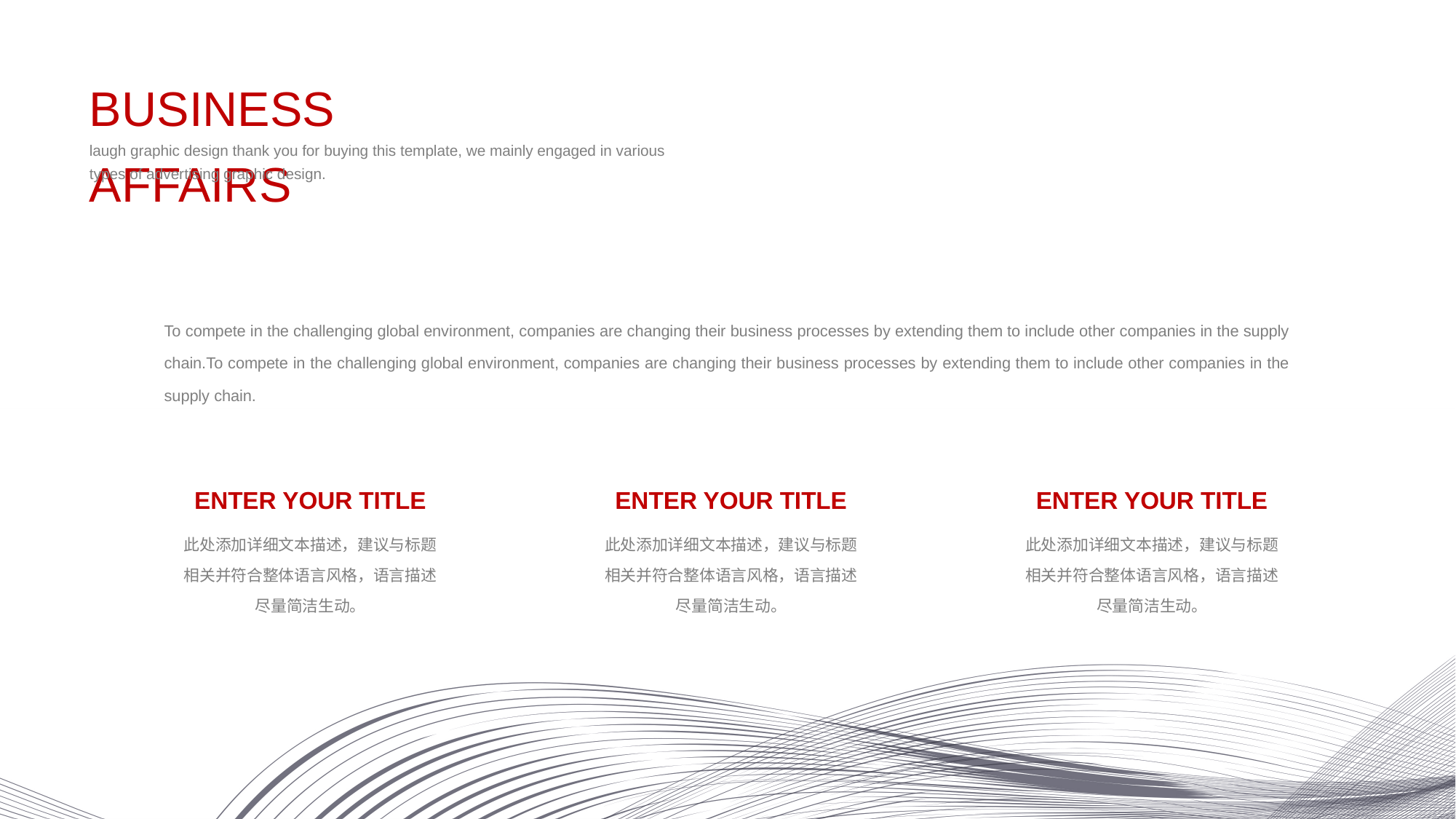

BUSINESS AFFAIRS
laugh graphic design thank you for buying this template, we mainly engaged in various types of advertising graphic design.
To compete in the challenging global environment, companies are changing their business processes by extending them to include other companies in the supply chain.To compete in the challenging global environment, companies are changing their business processes by extending them to include other companies in the supply chain.
ENTER YOUR TITLE
此处添加详细文本描述，建议与标题相关并符合整体语言风格，语言描述尽量简洁生动。
ENTER YOUR TITLE
此处添加详细文本描述，建议与标题相关并符合整体语言风格，语言描述尽量简洁生动。
ENTER YOUR TITLE
此处添加详细文本描述，建议与标题相关并符合整体语言风格，语言描述尽量简洁生动。